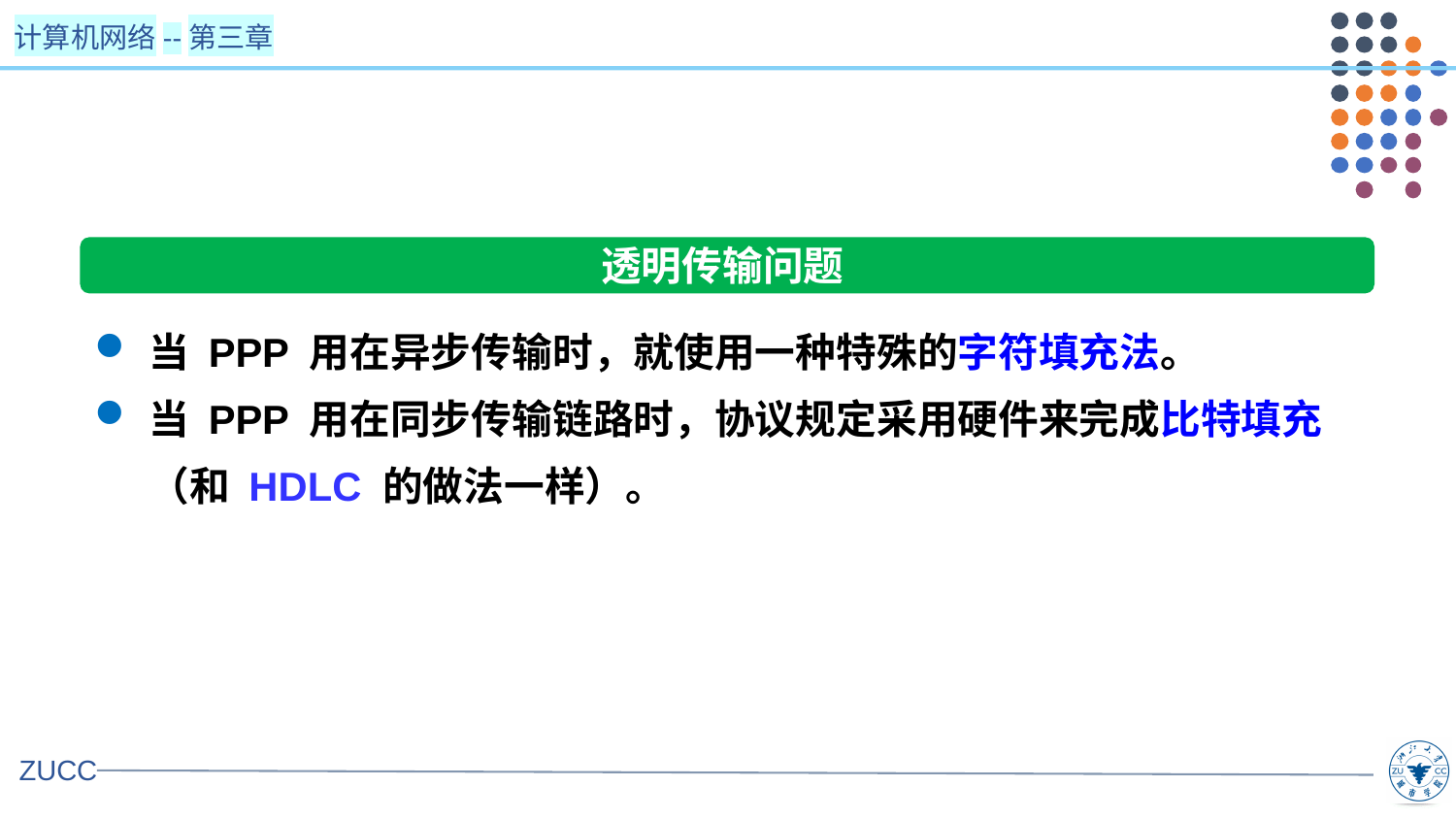

透明传输问题

当 PPP 用在异步传输时，就使用一种特殊的字符填充法。
当 PPP 用在同步传输链路时，协议规定采用硬件来完成比特填充（和 HDLC 的做法一样）。